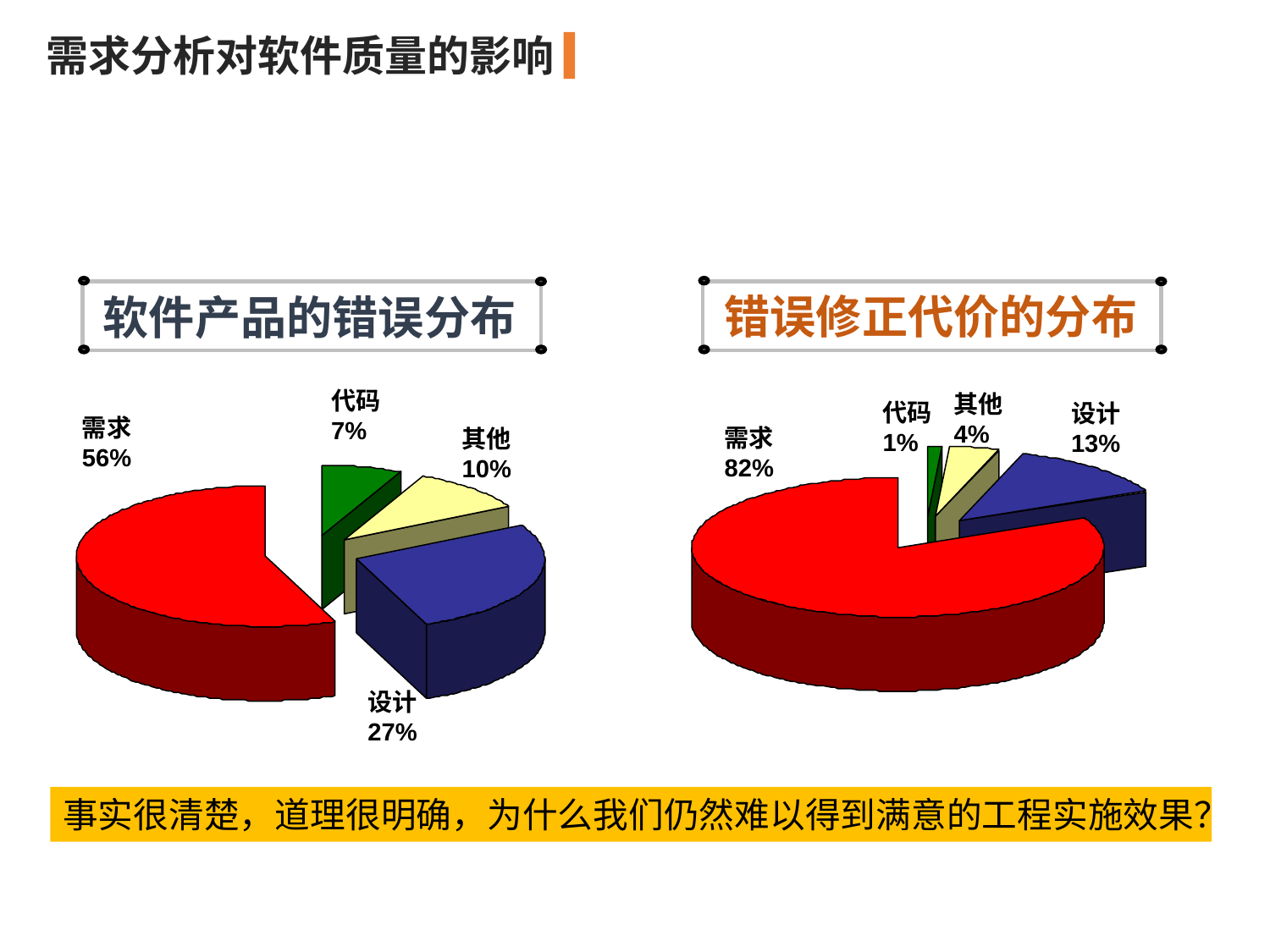

需求分析对软件质量的影响

错误修正代价的分布
软件产品的错误分布

代码
7%
其他
4%
代码
1%
设计
13%
需求
56%
需求
82%
其他
10%

设计
27%
事实很清楚，道理很明确，为什么我们仍然难以得到满意的工程实施效果？